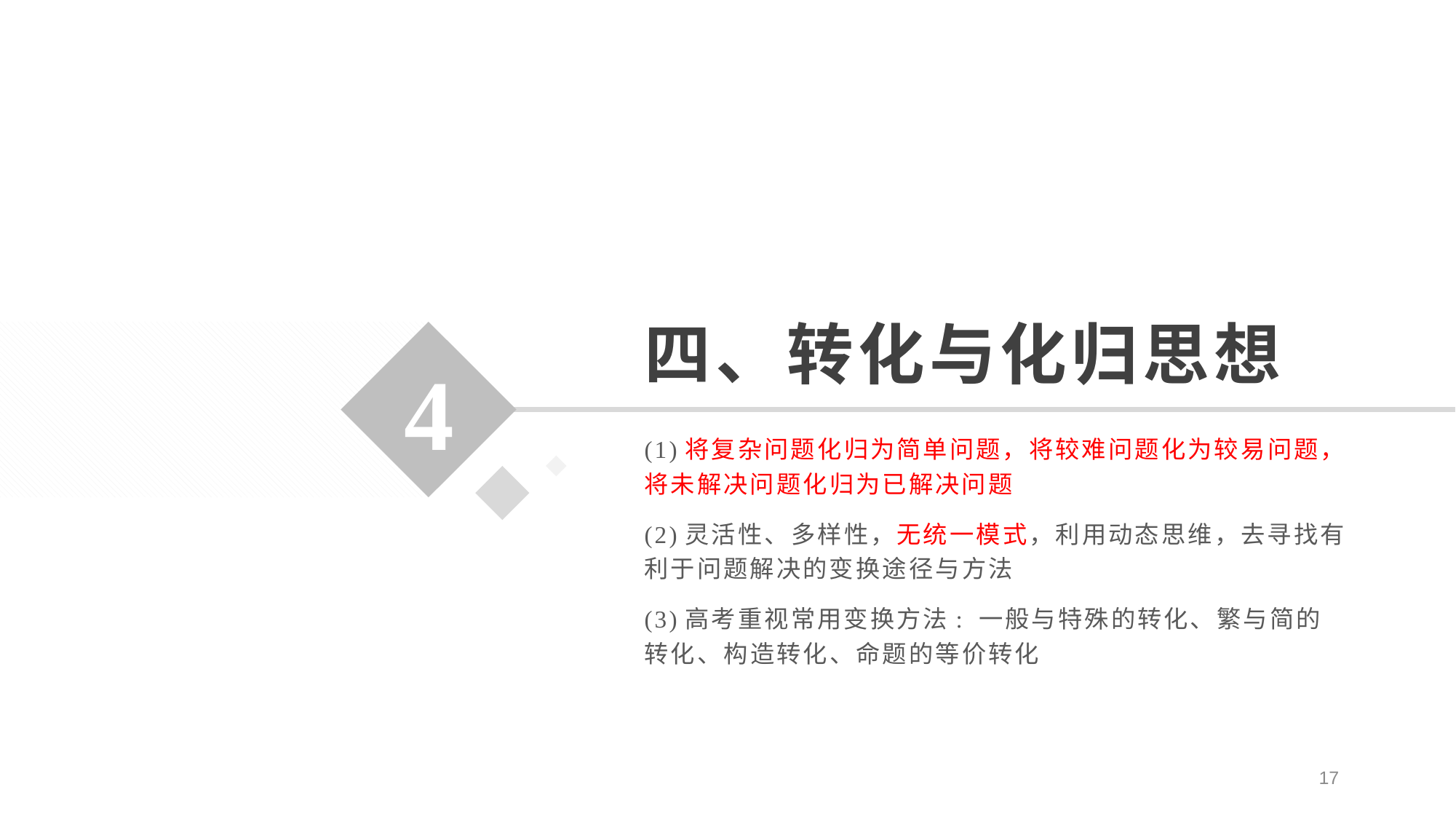

# 四、转化与化归思想
4
(1)将复杂问题化归为简单问题，将较难问题化为较易问题，将未解决问题化归为已解决问题
(2)灵活性、多样性，无统一模式，利用动态思维，去寻找有利于问题解决的变换途径与方法
(3)高考重视常用变换方法: 一般与特殊的转化、繁与简的转化、构造转化、命题的等价转化

17